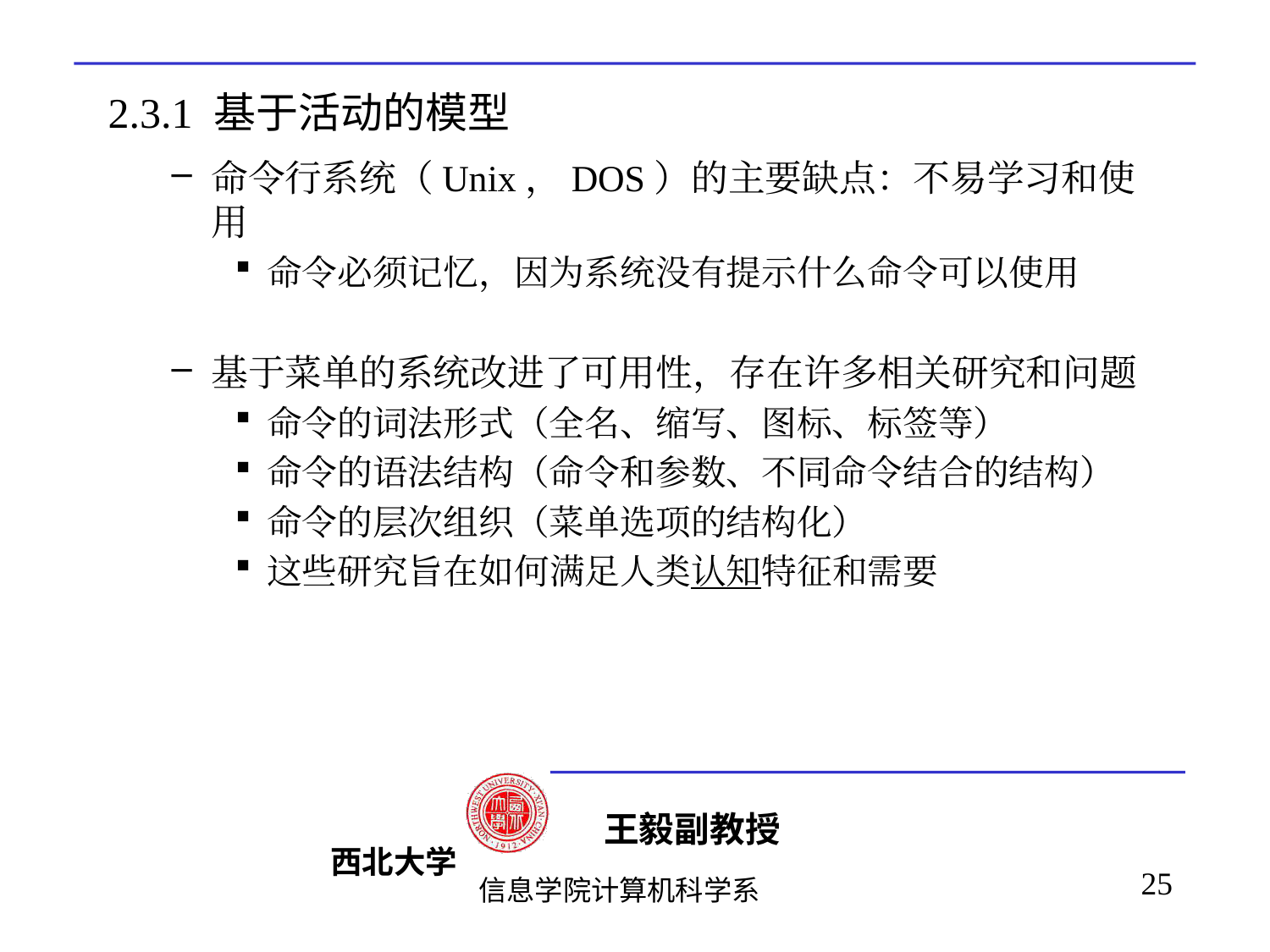

# 2.3.1 基于活动的模型
命令行系统（Unix，DOS）的主要缺点：不易学习和使用
命令必须记忆，因为系统没有提示什么命令可以使用

基于菜单的系统改进了可用性，存在许多相关研究和问题
命令的词法形式（全名、缩写、图标、标签等）
命令的语法结构（命令和参数、不同命令结合的结构）
命令的层次组织（菜单选项的结构化）
这些研究旨在如何满足人类认知特征和需要
25